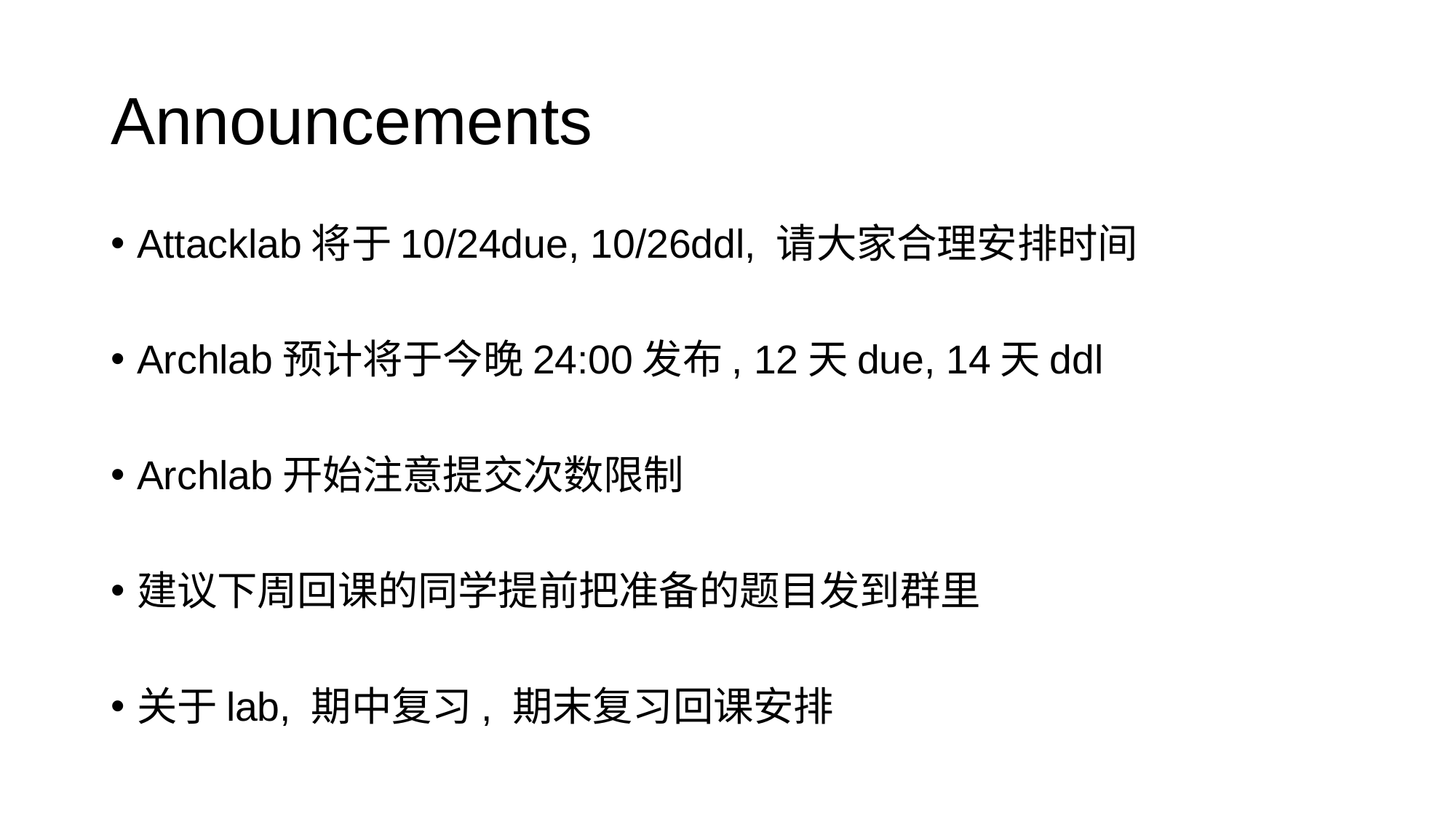

# Announcements
Attacklab将于10/24due, 10/26ddl, 请大家合理安排时间

Archlab预计将于今晚24:00发布, 12天due, 14天ddl

Archlab开始注意提交次数限制

建议下周回课的同学提前把准备的题目发到群里

关于lab, 期中复习, 期末复习回课安排